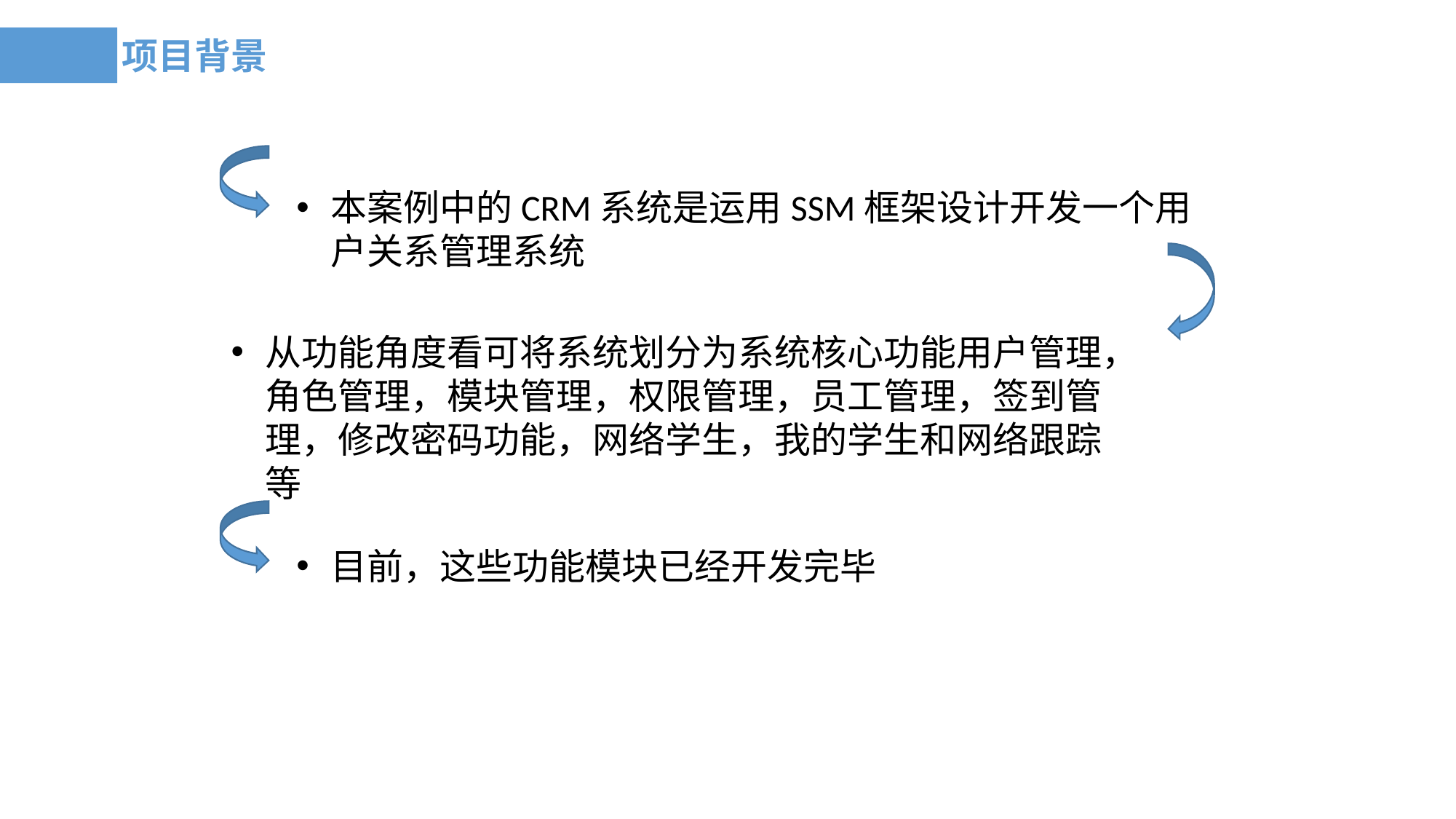

项目背景

本案例中的CRM系统是运用SSM框架设计开发一个用户关系管理系统

从功能角度看可将系统划分为系统核心功能用户管理，角色管理，模块管理，权限管理，员工管理，签到管理，修改密码功能，网络学生，我的学生和网络跟踪等

目前，这些功能模块已经开发完毕